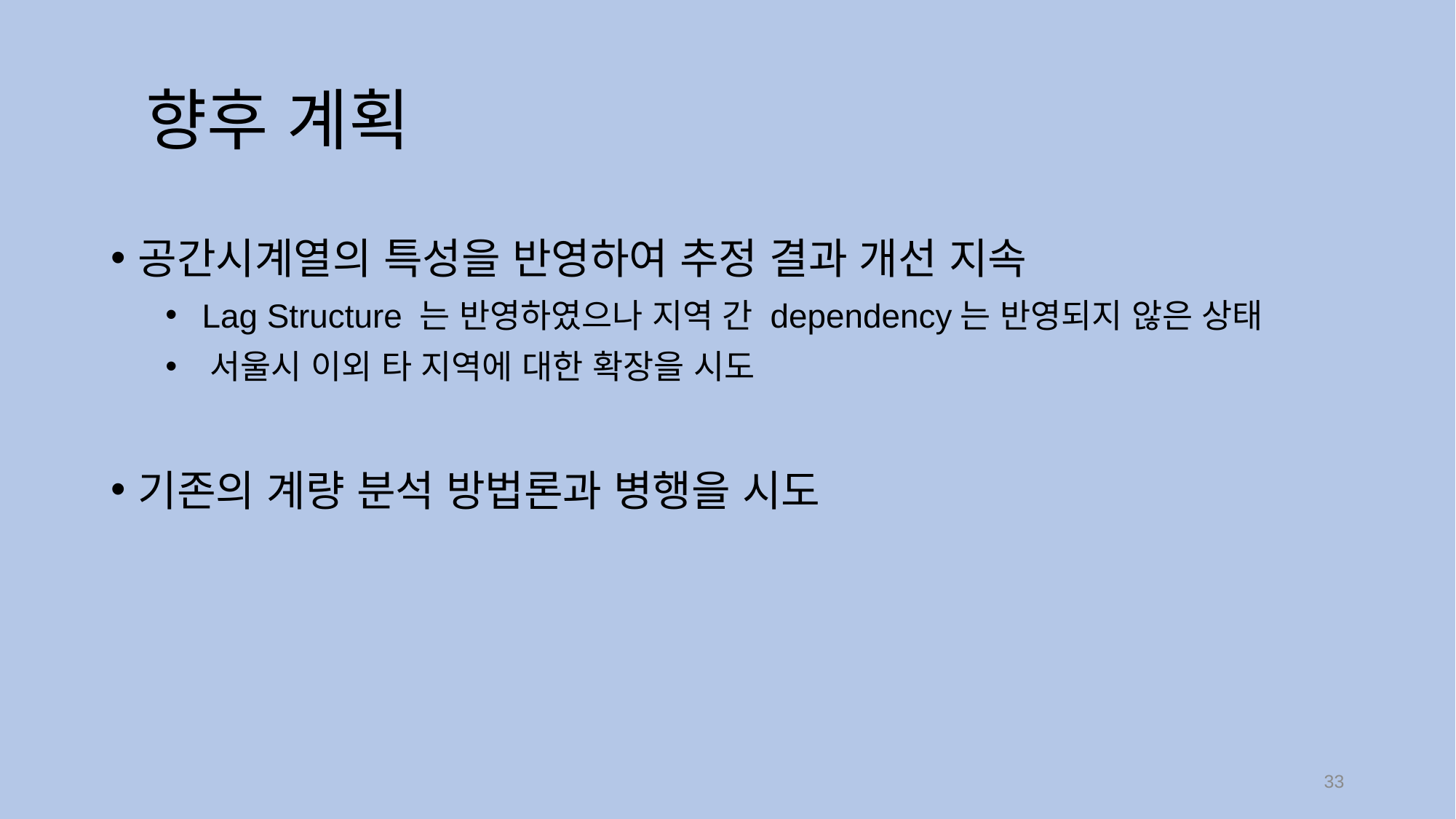

# 향후 계획
공간시계열의 특성을 반영하여 추정 결과 개선 지속
 Lag Structure 는 반영하였으나 지역 간 dependency는 반영되지 않은 상태
 서울시 이외 타 지역에 대한 확장을 시도

기존의 계량 분석 방법론과 병행을 시도
33